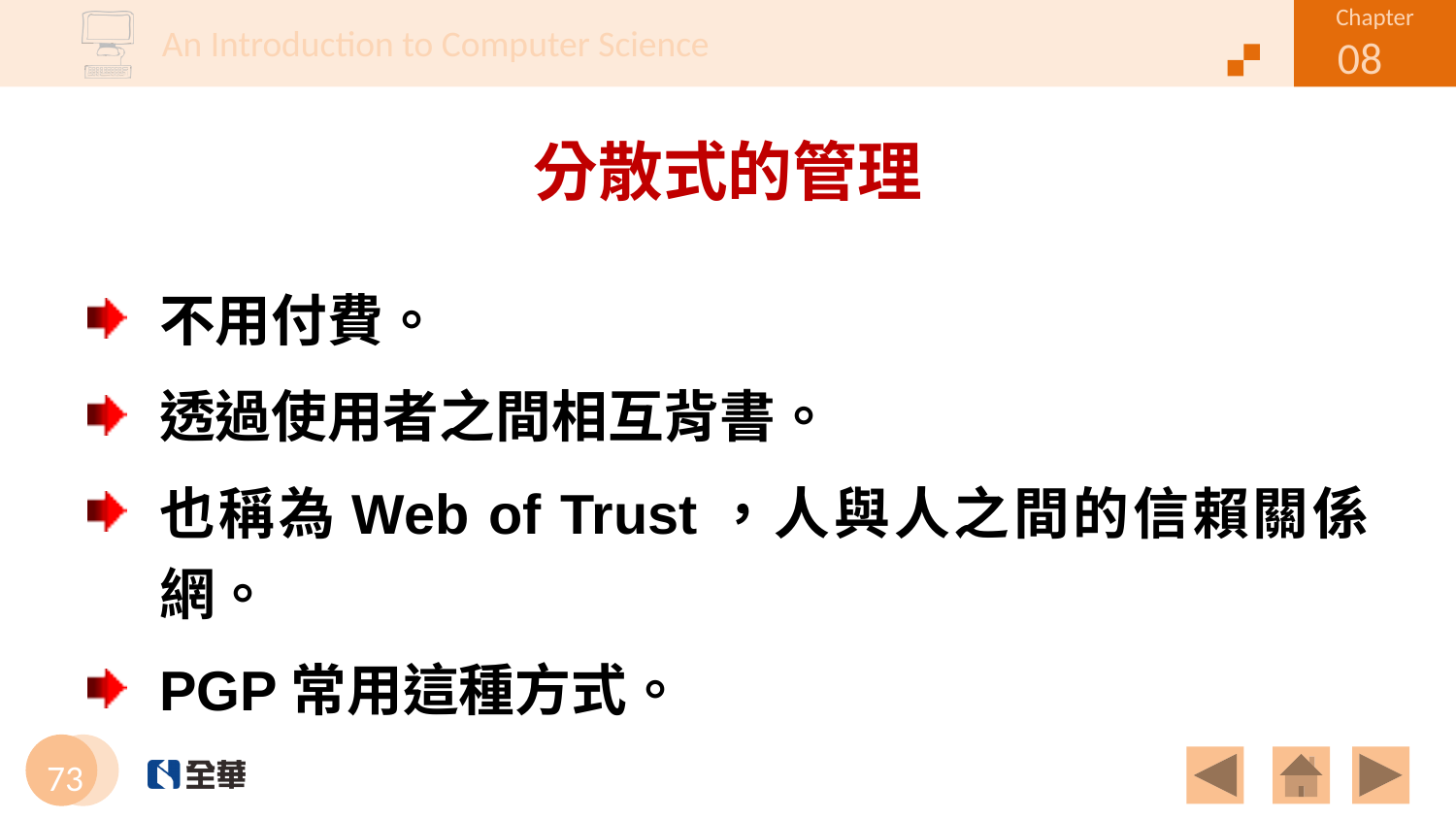

# 分散式的管理
不用付費。
透過使用者之間相互背書。
也稱為Web of Trust，人與人之間的信賴關係網。
PGP常用這種方式。